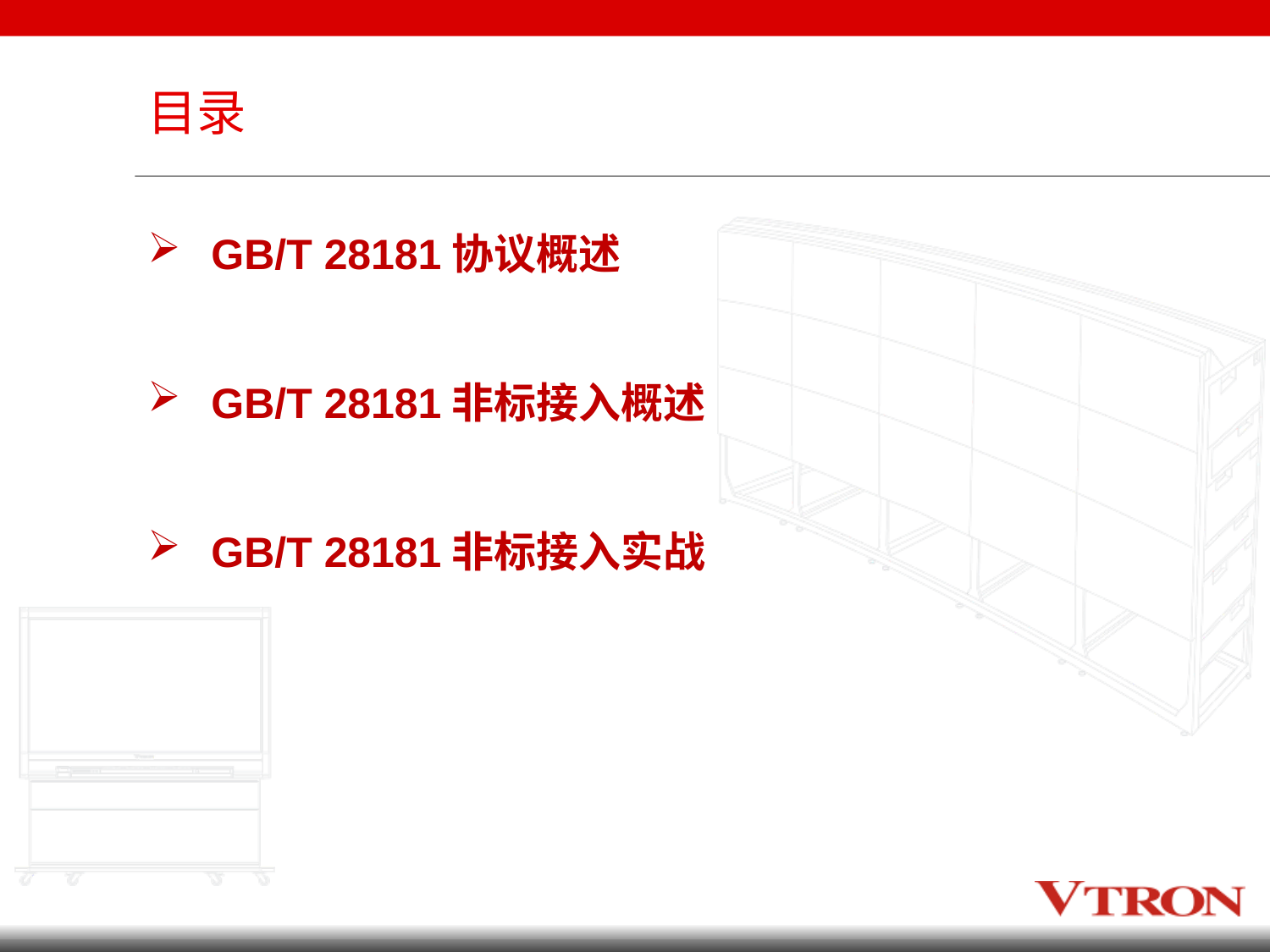

# 目录
GB/T 28181协议概述

GB/T 28181非标接入概述

GB/T 28181非标接入实战